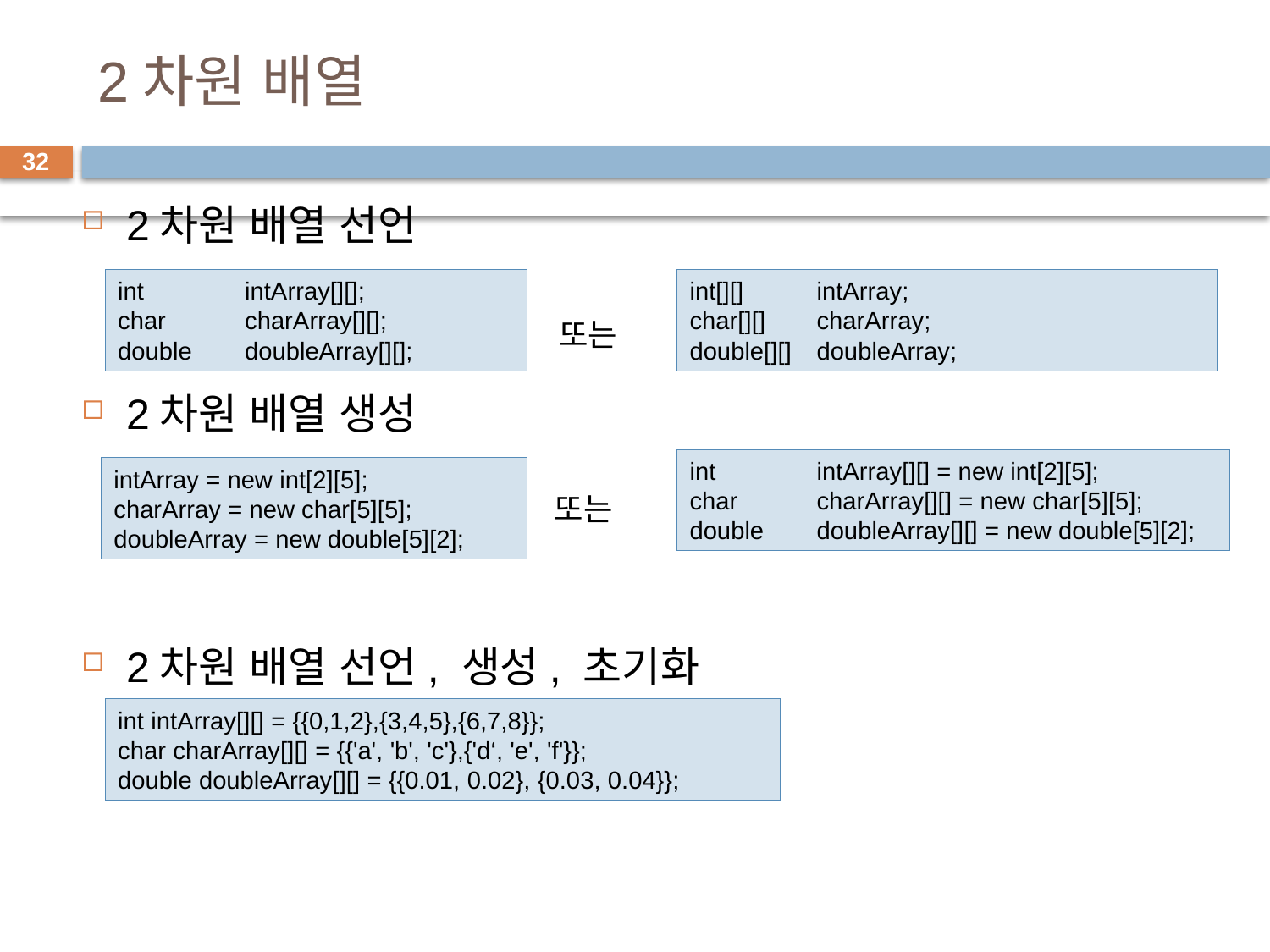

# 2차원 배열
32
2차원 배열 선언

2차원 배열 생성

2차원 배열 선언, 생성, 초기화

int	intArray[][];
char	charArray[][];
double	doubleArray[][];
int[][]	intArray;
char[][]	charArray;
double[][]	doubleArray;
또는
int	intArray[][] = new int[2][5];
char	charArray[][] = new char[5][5];
double	doubleArray[][] = new double[5][2];
intArray = new int[2][5];
charArray = new char[5][5];
doubleArray = new double[5][2];
또는
int intArray[][] = {{0,1,2},{3,4,5},{6,7,8}};
char charArray[][] = {{'a', 'b', 'c'},{'d‘, 'e', 'f'}};
double doubleArray[][] = {{0.01, 0.02}, {0.03, 0.04}};